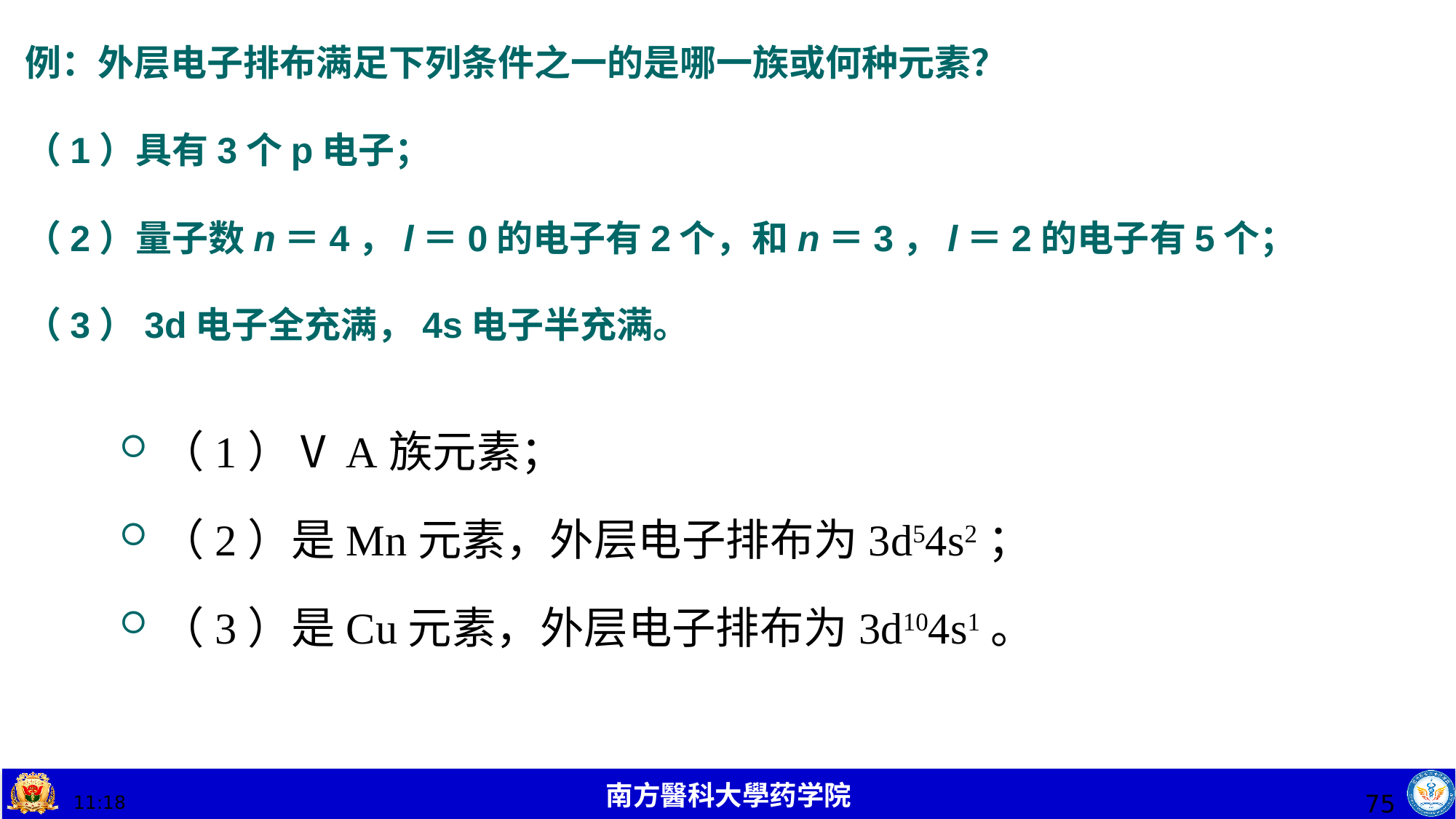

# 例：外层电子排布满足下列条件之一的是哪一族或何种元素？ （1）具有3个p电子； （2）量子数n＝4，l＝0的电子有2个，和n＝3，l＝2的电子有5个； （3）3d电子全充满，4s电子半充满。
（1）ⅤA族元素；
（2）是Mn元素，外层电子排布为3d54s2；
（3）是Cu元素，外层电子排布为3d104s1。
75
11:18